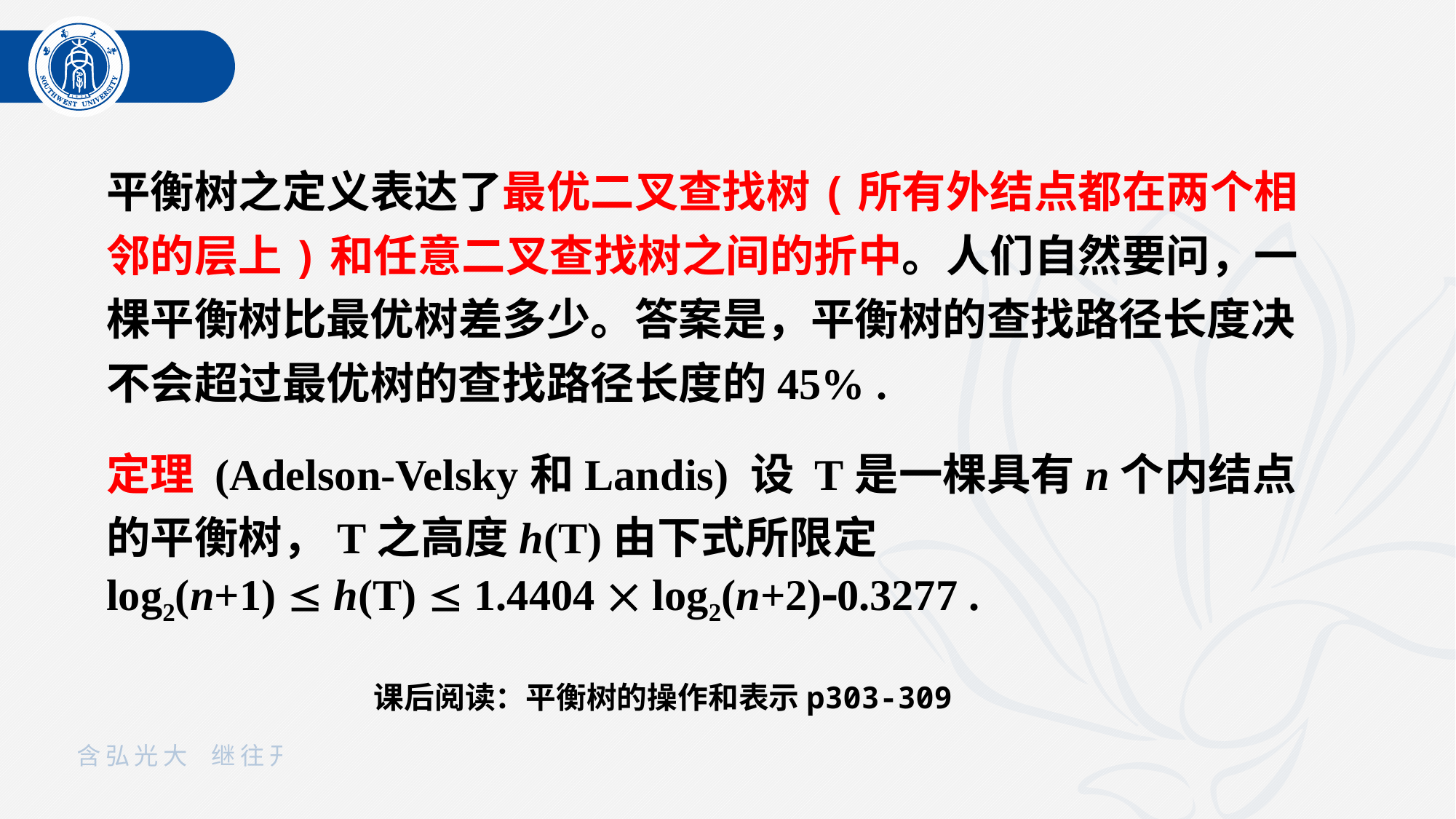

平衡树之定义表达了最优二叉查找树(所有外结点都在两个相邻的层上)和任意二叉查找树之间的折中。人们自然要问，一棵平衡树比最优树差多少。答案是，平衡树的查找路径长度决不会超过最优树的查找路径长度的45% .
定理 (Adelson-Velsky和Landis) 设 T是一棵具有n个内结点的平衡树，T之高度h(T)由下式所限定
log2(n+1) ≤ h(T) ≤ 1.4404 × log2(n+2)−0.3277 .
课后阅读：平衡树的操作和表示p303-309